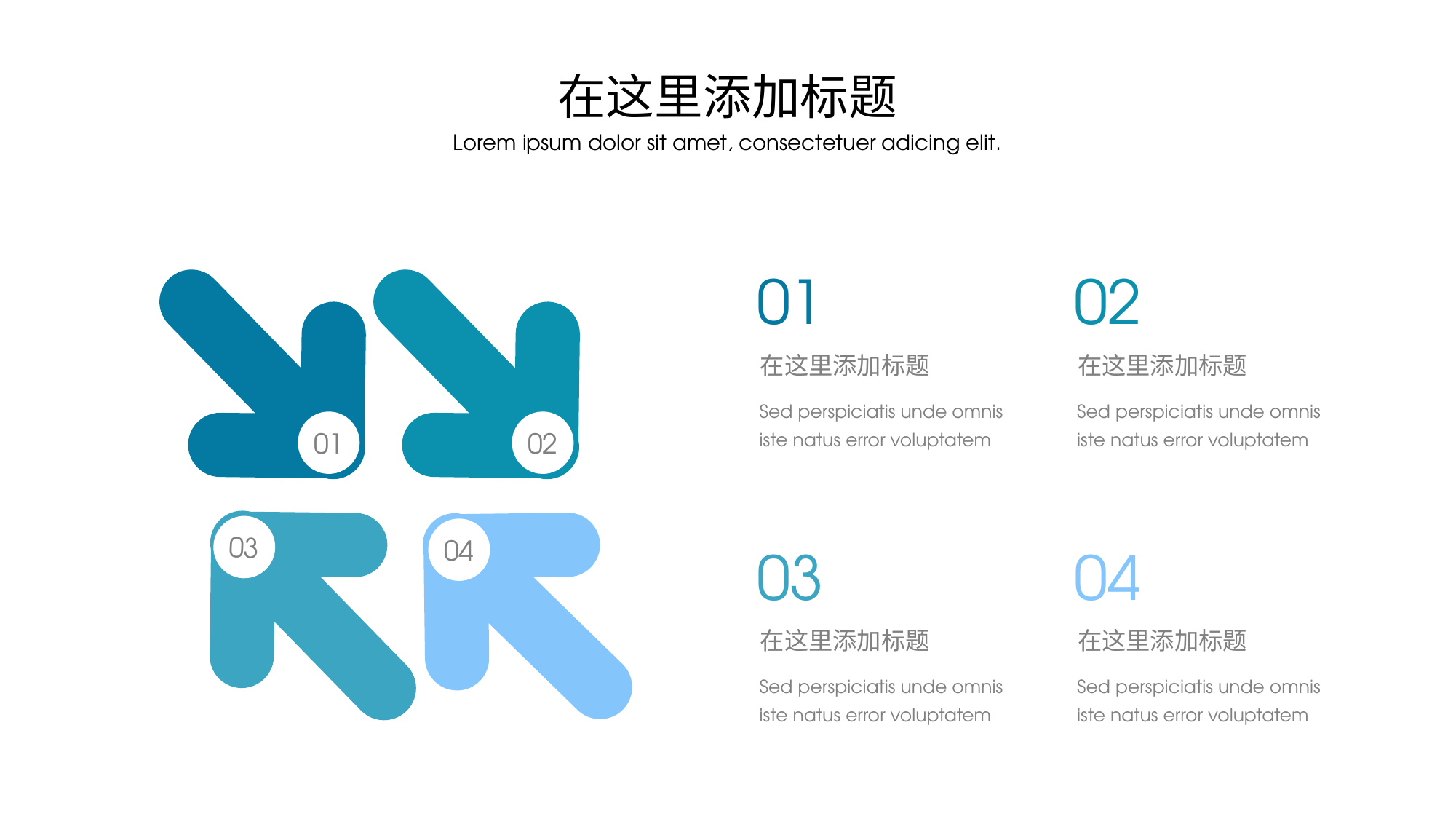

在这里添加标题
Lorem ipsum dolor sit amet, consectetuer adicing elit.
01
02

01

02

在这里添加标题
在这里添加标题
Sed perspiciatis unde omnis iste natus error voluptatem
Sed perspiciatis unde omnis iste natus error voluptatem

04

03

03
04
在这里添加标题
在这里添加标题
Sed perspiciatis unde omnis iste natus error voluptatem
Sed perspiciatis unde omnis iste natus error voluptatem